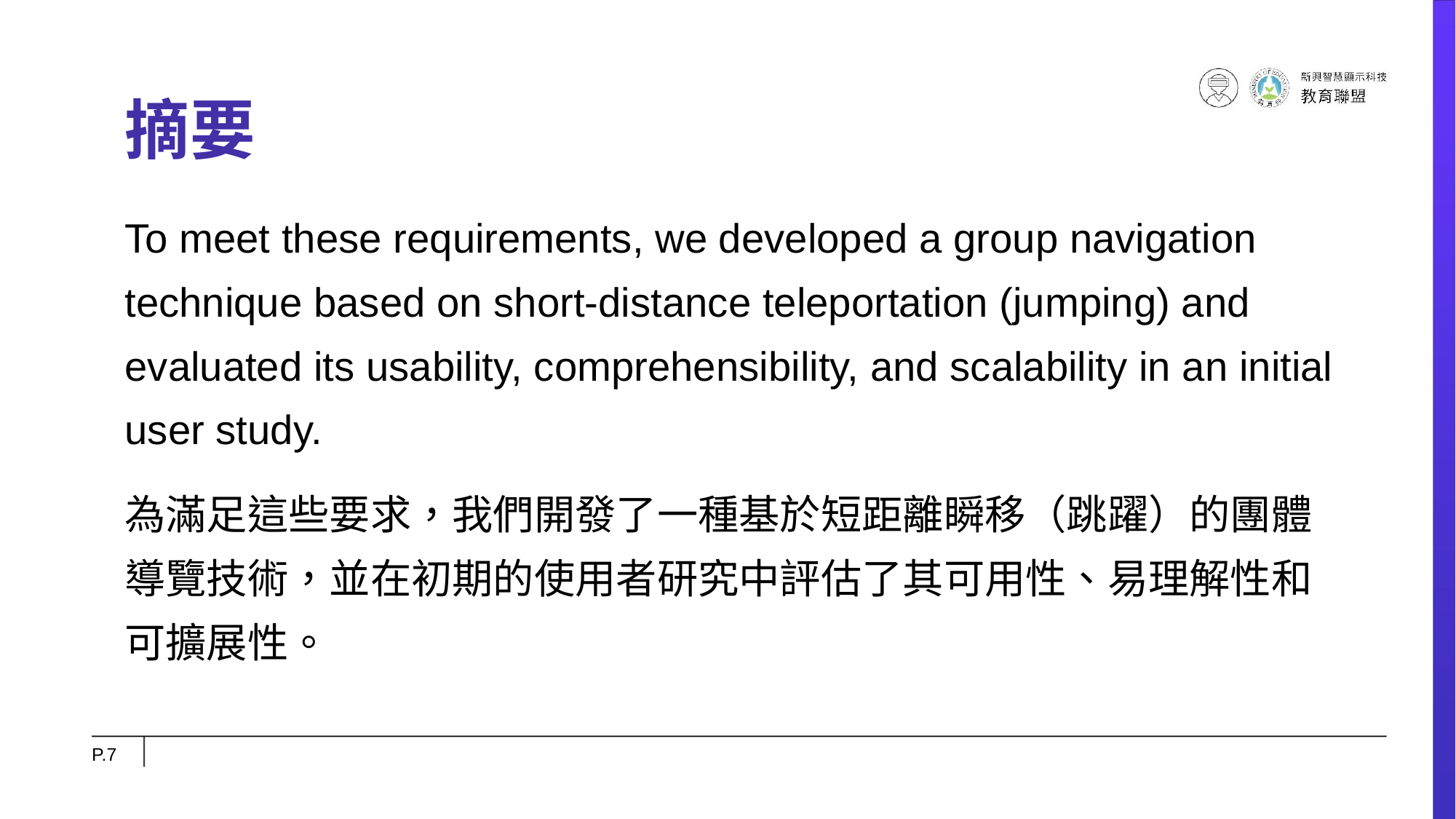

# 摘要
To meet these requirements, we developed a group navigation technique based on short-distance teleportation (jumping) and evaluated its usability, comprehensibility, and scalability in an initial user study.
為滿足這些要求，我們開發了一種基於短距離瞬移（跳躍）的團體導覽技術，並在初期的使用者研究中評估了其可用性、易理解性和可擴展性。
P.7